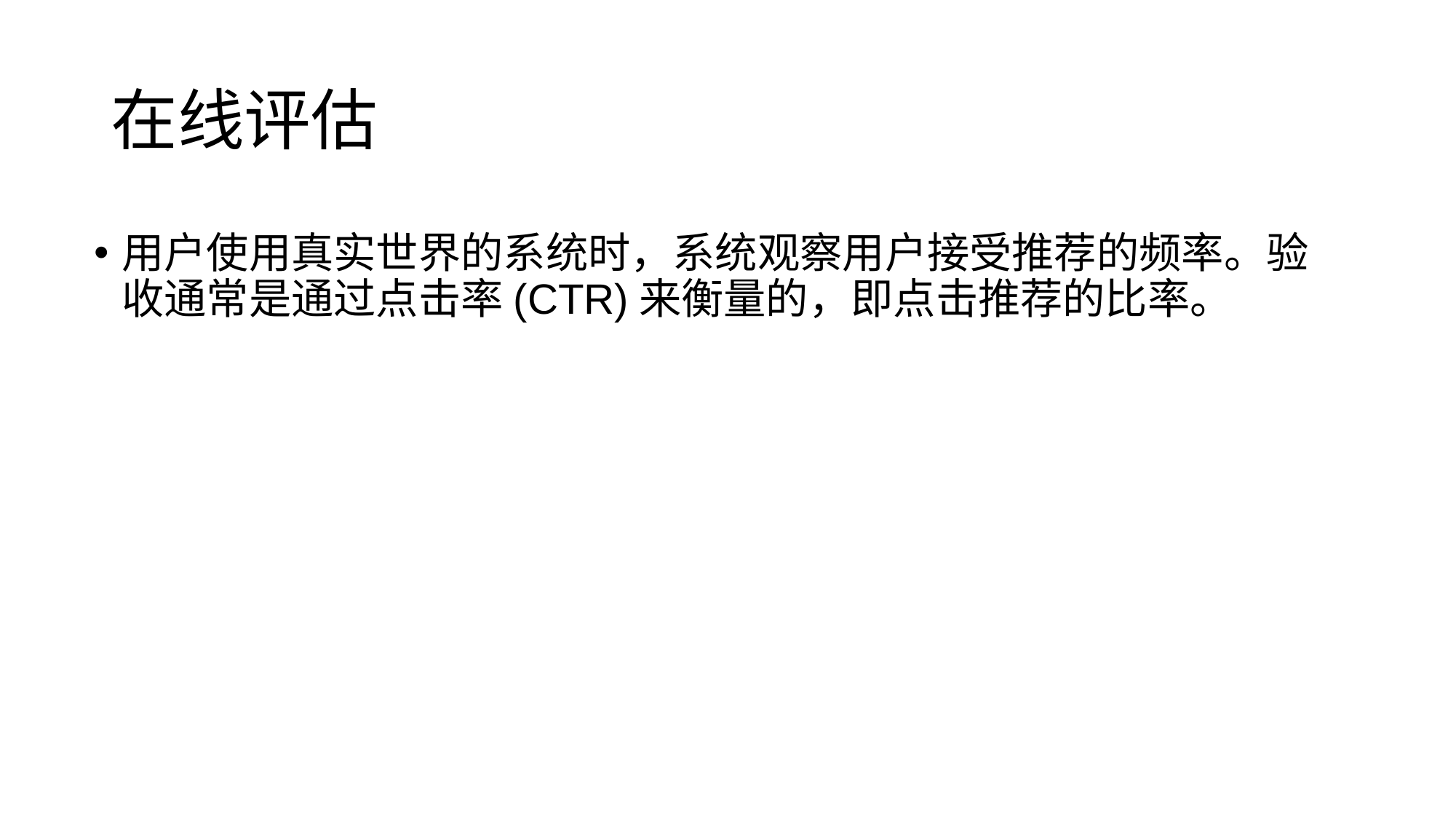

# 在线评估
用户使用真实世界的系统时，系统观察用户接受推荐的频率。验收通常是通过点击率(CTR)来衡量的，即点击推荐的比率。